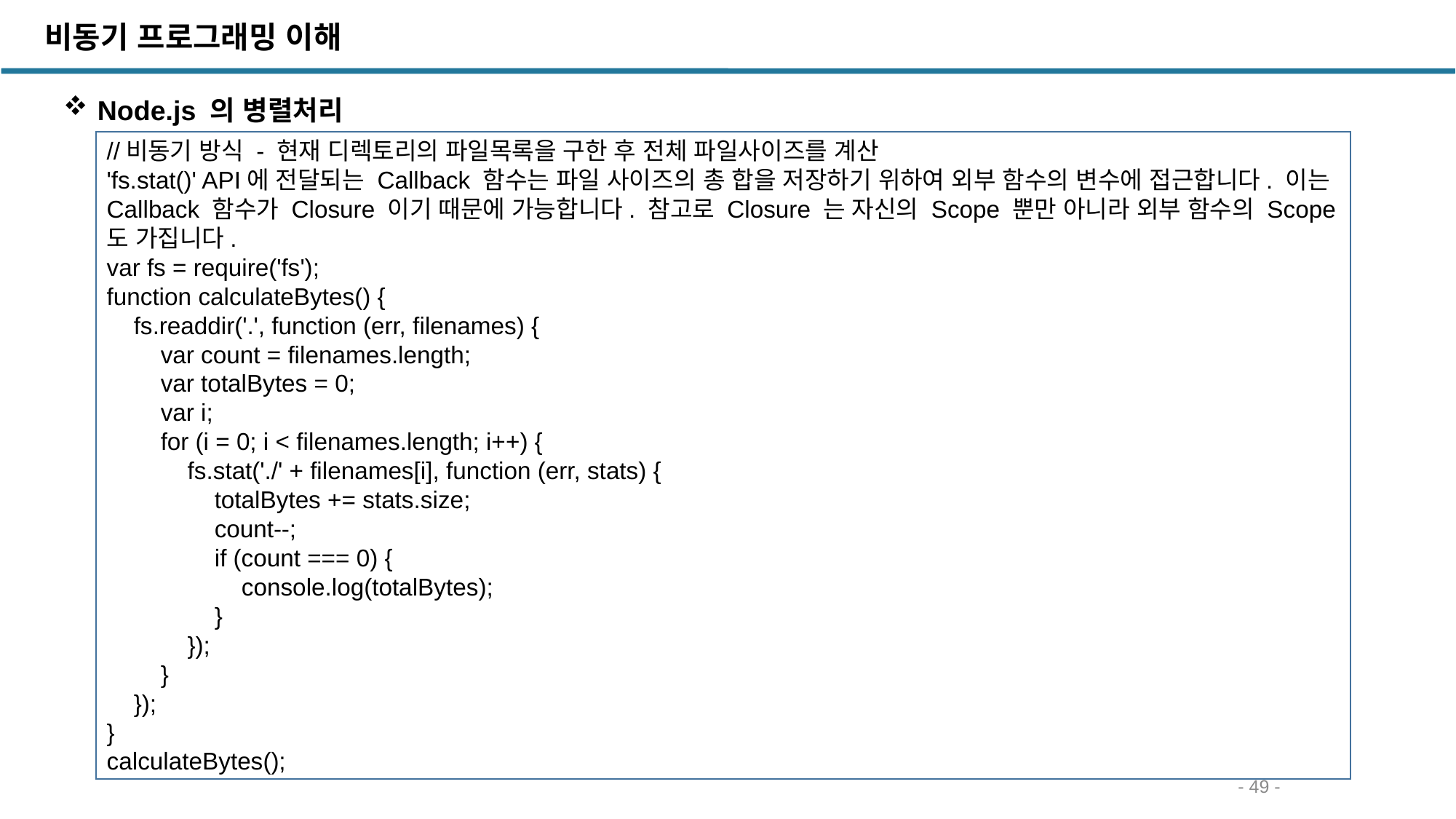

비동기 프로그래밍 이해
Node.js 의 병렬처리
//비동기 방식 - 현재 디렉토리의 파일목록을 구한 후 전체 파일사이즈를 계산
'fs.stat()' API에 전달되는 Callback 함수는 파일 사이즈의 총 합을 저장하기 위하여 외부 함수의 변수에 접근합니다. 이는 Callback 함수가 Closure 이기 때문에 가능합니다. 참고로 Closure 는 자신의 Scope 뿐만 아니라 외부 함수의 Scope도 가집니다.
var fs = require('fs');
function calculateBytes() {
    fs.readdir('.', function (err, filenames) {
        var count = filenames.length;
        var totalBytes = 0;
        var i;
        for (i = 0; i < filenames.length; i++) {
            fs.stat('./' + filenames[i], function (err, stats) {
                totalBytes += stats.size;
                count--;
                if (count === 0) {
                    console.log(totalBytes);
                }
            });
        }
    });
}
calculateBytes();
- 49 -